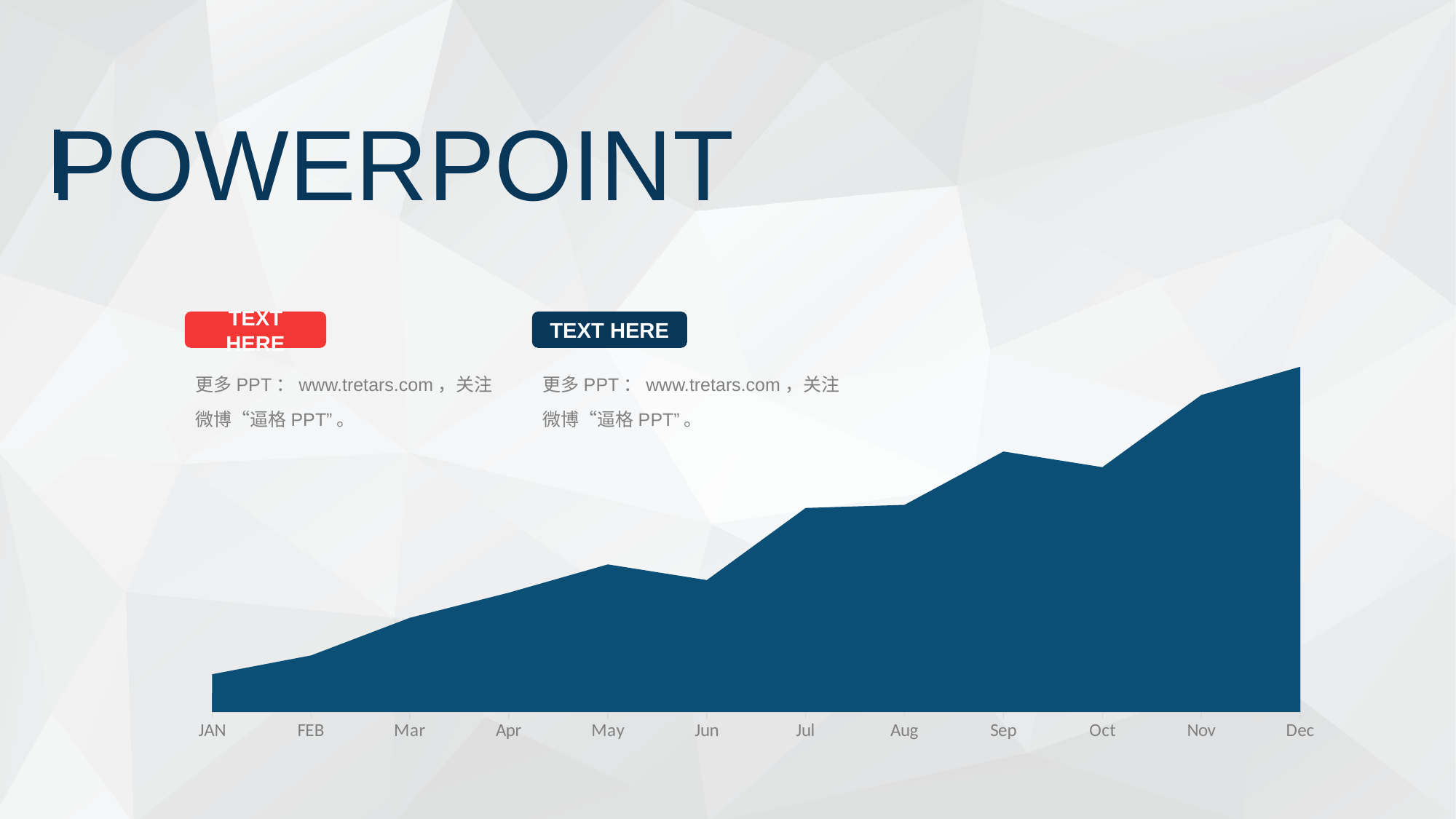

POWERPOINT
TEXT HERE
TEXT HERE

### Chart

| Category | 系列 1 | 系列 2 |
|---|---|---|
| JAN | 10.0 | 5.0 |
| FEB | 15.0 | 8.0 |
| Mar | 25.0 | 15.0 |
| Apr | 31.6666666666667 | 19.3333333333333 |
| May | 39.1666666666667 | 24.3333333333333 |
| Jun | 35.0 | 22.0 |
| Jul | 54.1666666666667 | 34.3333333333333 |
| Aug | 55.0 | 20.0 |
| Sep | 69.1666666666667 | 44.3333333333333 |
| Oct | 65.0 | 55.0 |
| Nov | 84.1666666666667 | 54.3333333333333 |
| Dec | 91.6666666666667 | 59.3333333333333 |
更多PPT：www.tretars.com，关注微博“逼格PPT”。
更多PPT：www.tretars.com，关注微博“逼格PPT”。